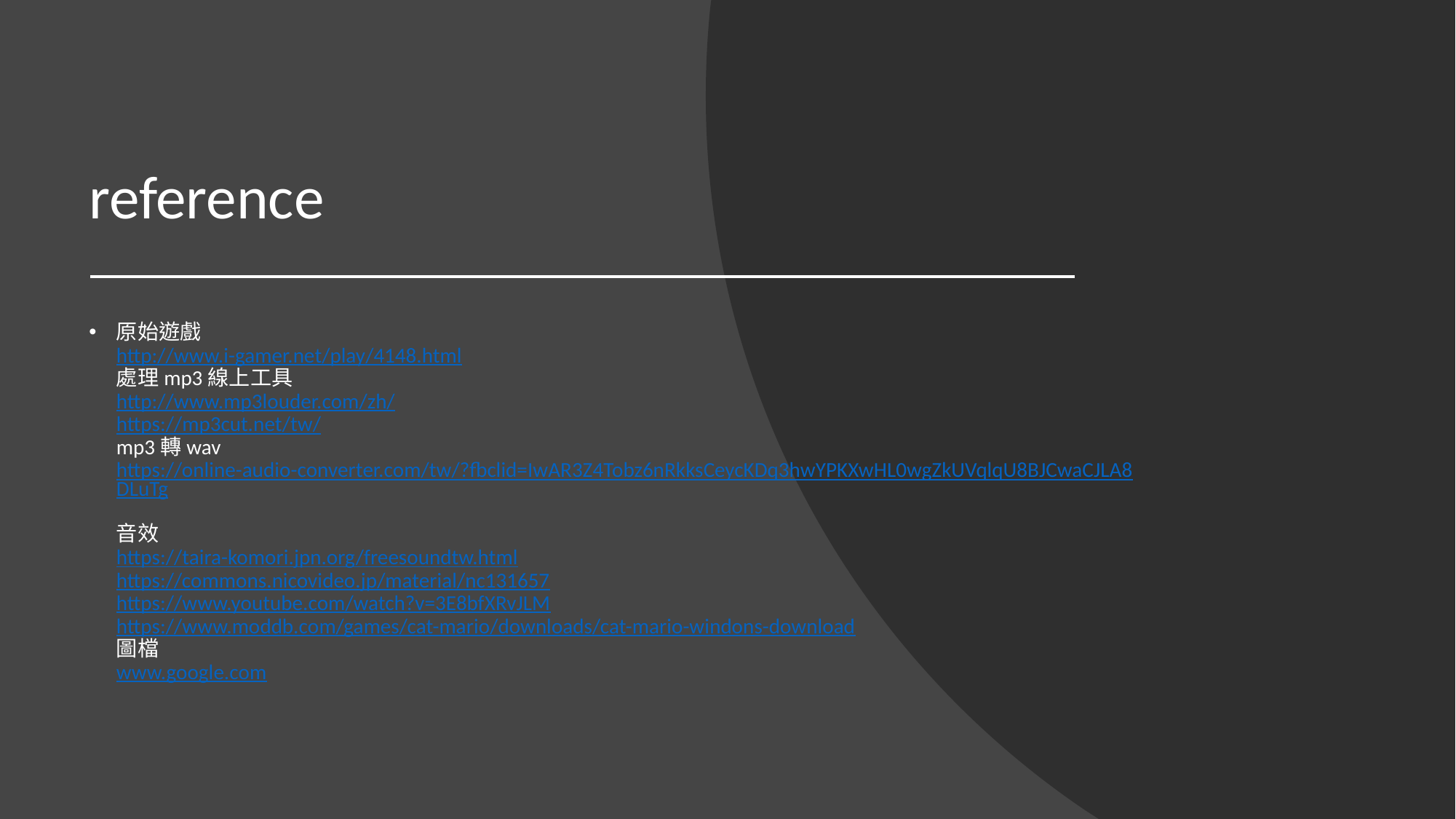

# reference
原始遊戲
http://www.i-gamer.net/play/4148.html
處理mp3線上工具
http://www.mp3louder.com/zh/
https://mp3cut.net/tw/
mp3轉wav
https://online-audio-converter.com/tw/?fbclid=IwAR3Z4Tobz6nRkksCeycKDq3hwYPKXwHL0wgZkUVqlqU8BJCwaCJLA8DLuTg
音效
https://taira-komori.jpn.org/freesoundtw.html
https://commons.nicovideo.jp/material/nc131657
https://www.youtube.com/watch?v=3E8bfXRvJLM
https://www.moddb.com/games/cat-mario/downloads/cat-mario-windons-download
圖檔
www.google.com